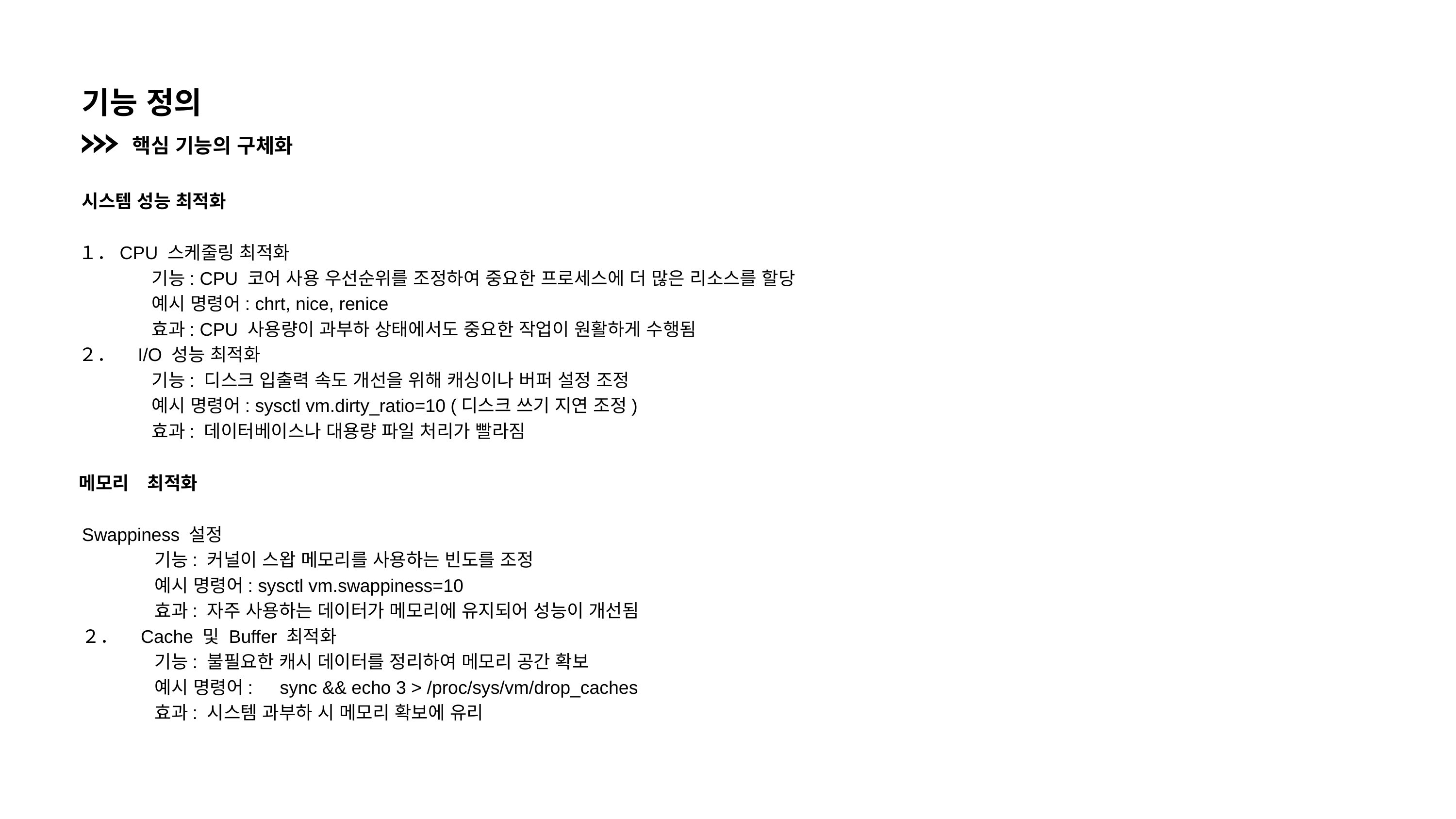

기능 정의
핵심 기능의 구체화

시스템 성능 최적화
１．CPU 스케줄링 최적화
	기능: CPU 코어 사용 우선순위를 조정하여 중요한 프로세스에 더 많은 리소스를 할당
	예시 명령어: chrt, nice, renice
	효과: CPU 사용량이 과부하 상태에서도 중요한 작업이 원활하게 수행됨
２．　I/O 성능 최적화
	기능: 디스크 입출력 속도 개선을 위해 캐싱이나 버퍼 설정 조정
	예시 명령어: sysctl vm.dirty_ratio=10 (디스크 쓰기 지연 조정)
	효과: 데이터베이스나 대용량 파일 처리가 빨라짐
메모리　최적화
Swappiness 설정
	기능: 커널이 스왑 메모리를 사용하는 빈도를 조정
	예시 명령어: sysctl vm.swappiness=10
	효과: 자주 사용하는 데이터가 메모리에 유지되어 성능이 개선됨
２．　Cache 및 Buffer 최적화
	기능: 불필요한 캐시 데이터를 정리하여 메모리 공간 확보
	예시 명령어:　sync && echo 3 > /proc/sys/vm/drop_caches
	효과: 시스템 과부하 시 메모리 확보에 유리